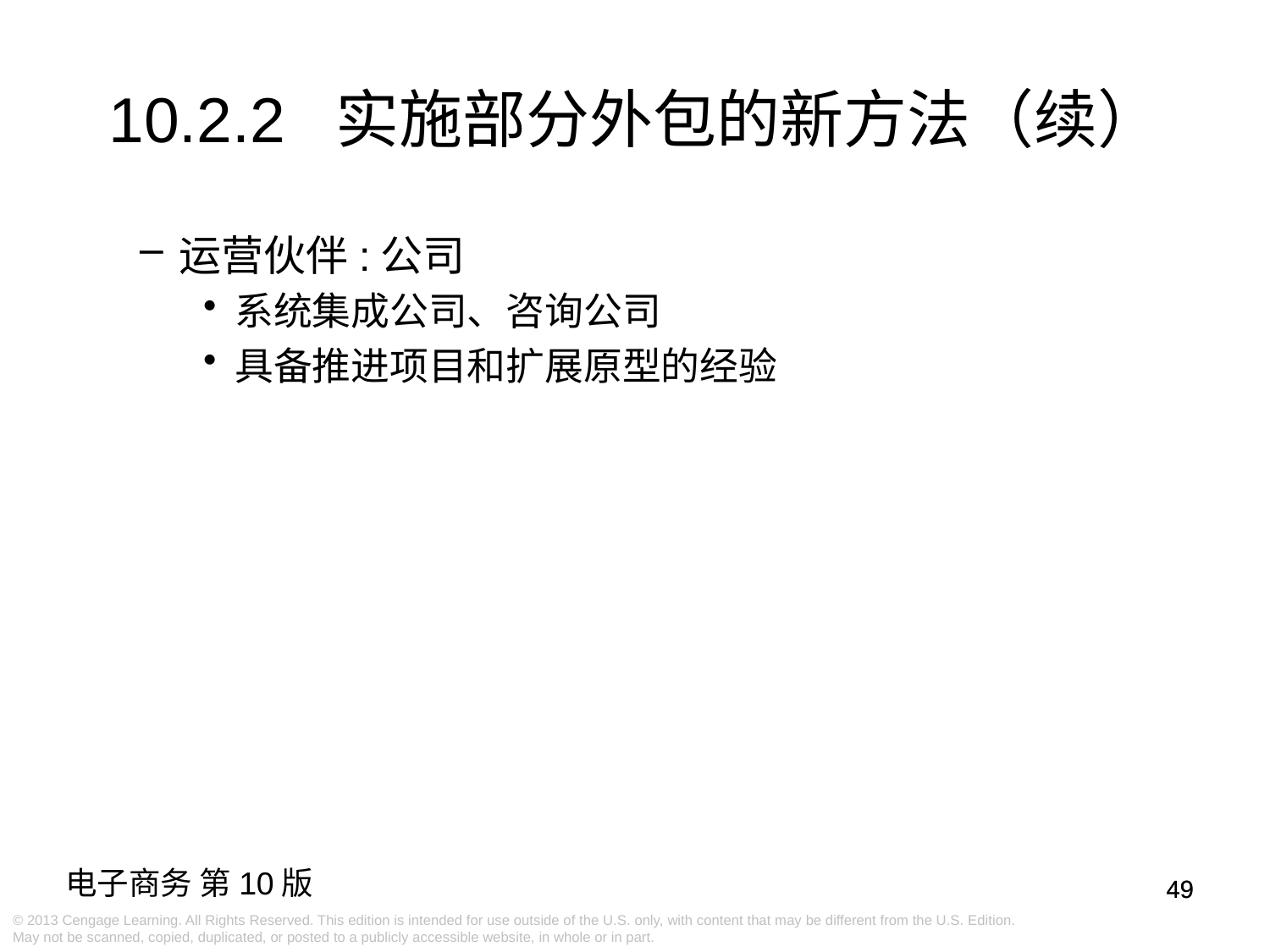

# 10.2.2  实施部分外包的新方法（续）
运营伙伴:公司
系统集成公司、咨询公司
具备推进项目和扩展原型的经验
49
49